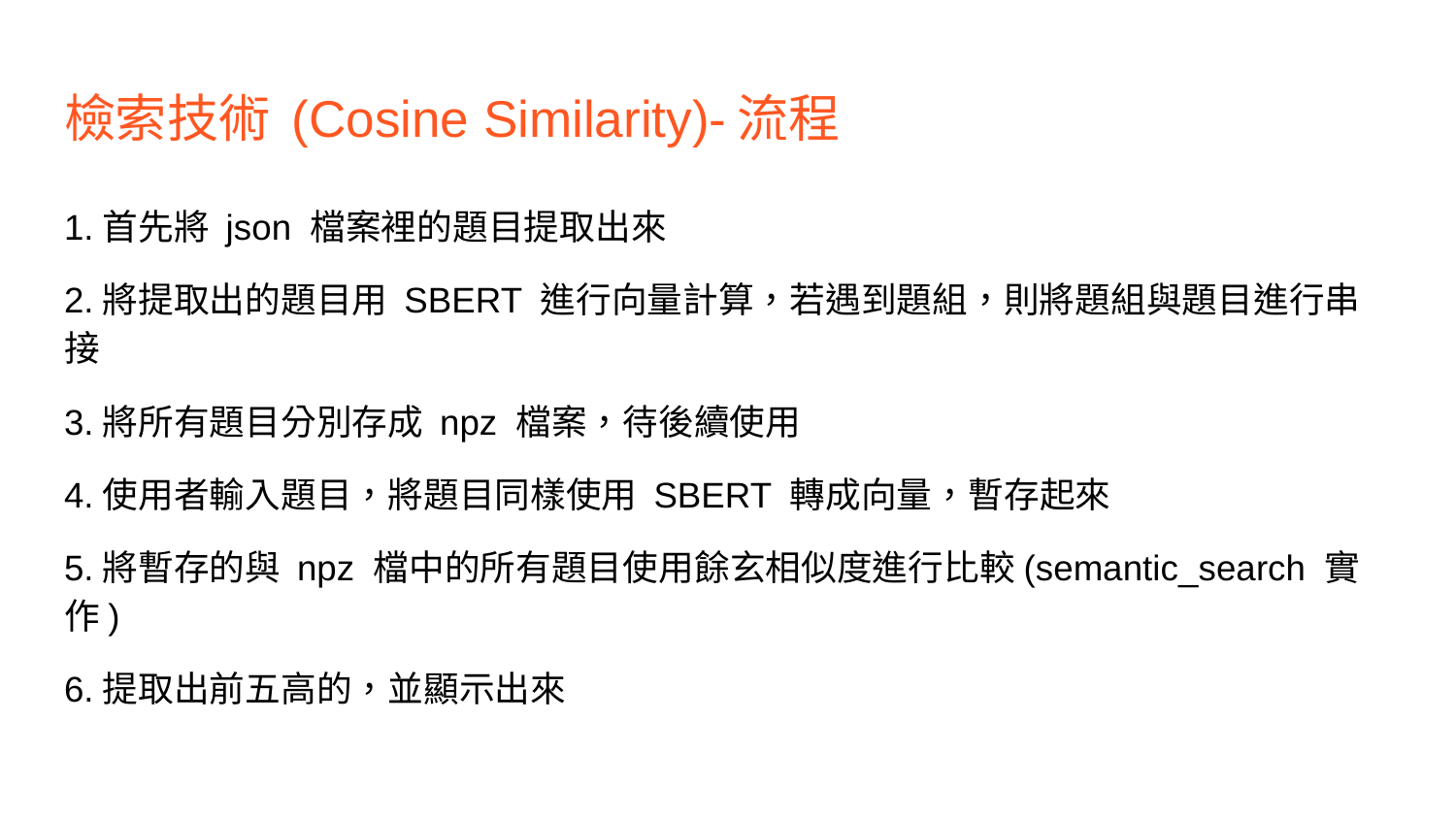

# 檢索技術 (Cosine Similarity)-流程

1.首先將 json 檔案裡的題目提取出來
2.將提取出的題目用 SBERT 進行向量計算，若遇到題組，則將題組與題目進行串接
3.將所有題目分別存成 npz 檔案，待後續使用
4.使用者輸入題目，將題目同樣使用 SBERT 轉成向量，暫存起來
5.將暫存的與 npz 檔中的所有題目使用餘玄相似度進行比較(semantic_search 實作)
6.提取出前五高的，並顯示出來